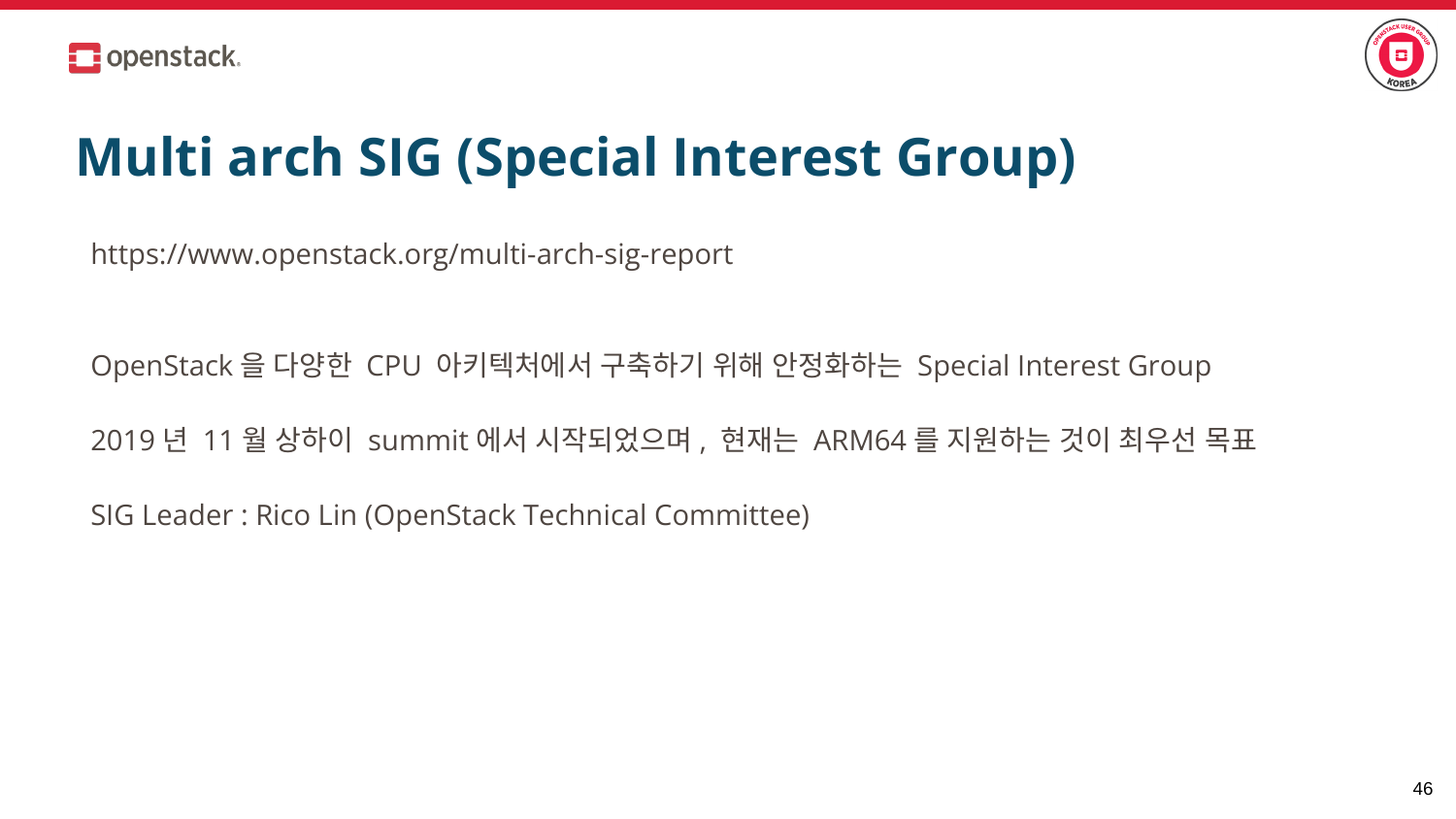

# Multi arch SIG (Special Interest Group)
https://www.openstack.org/multi-arch-sig-report

OpenStack을 다양한 CPU 아키텍처에서 구축하기 위해 안정화하는 Special Interest Group
2019년 11월 상하이 summit에서 시작되었으며, 현재는 ARM64를 지원하는 것이 최우선 목표
SIG Leader : Rico Lin (OpenStack Technical Committee)

46